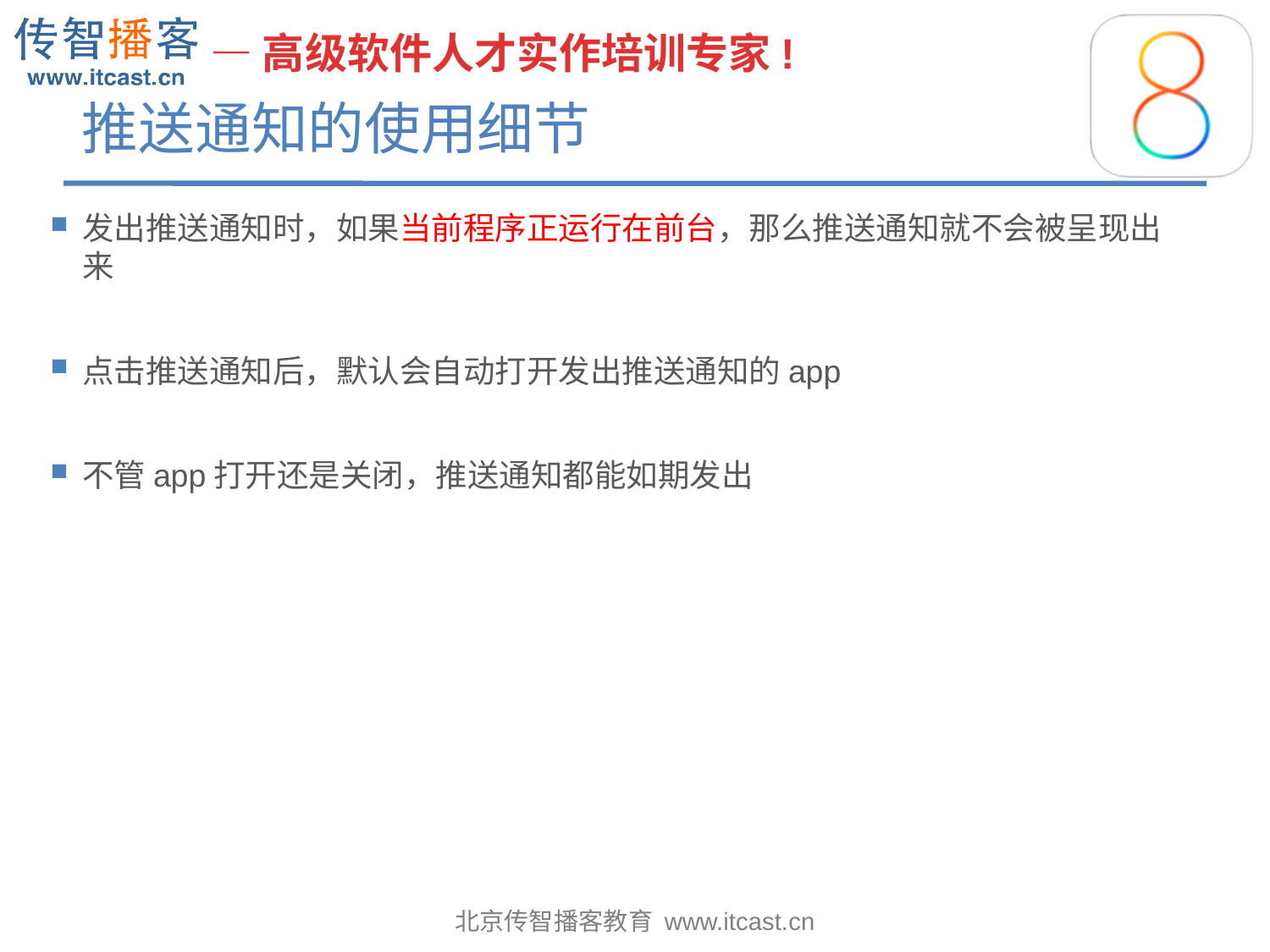

# 推送通知的使用细节
发出推送通知时，如果当前程序正运行在前台，那么推送通知就不会被呈现出来

点击推送通知后，默认会自动打开发出推送通知的app

不管app打开还是关闭，推送通知都能如期发出